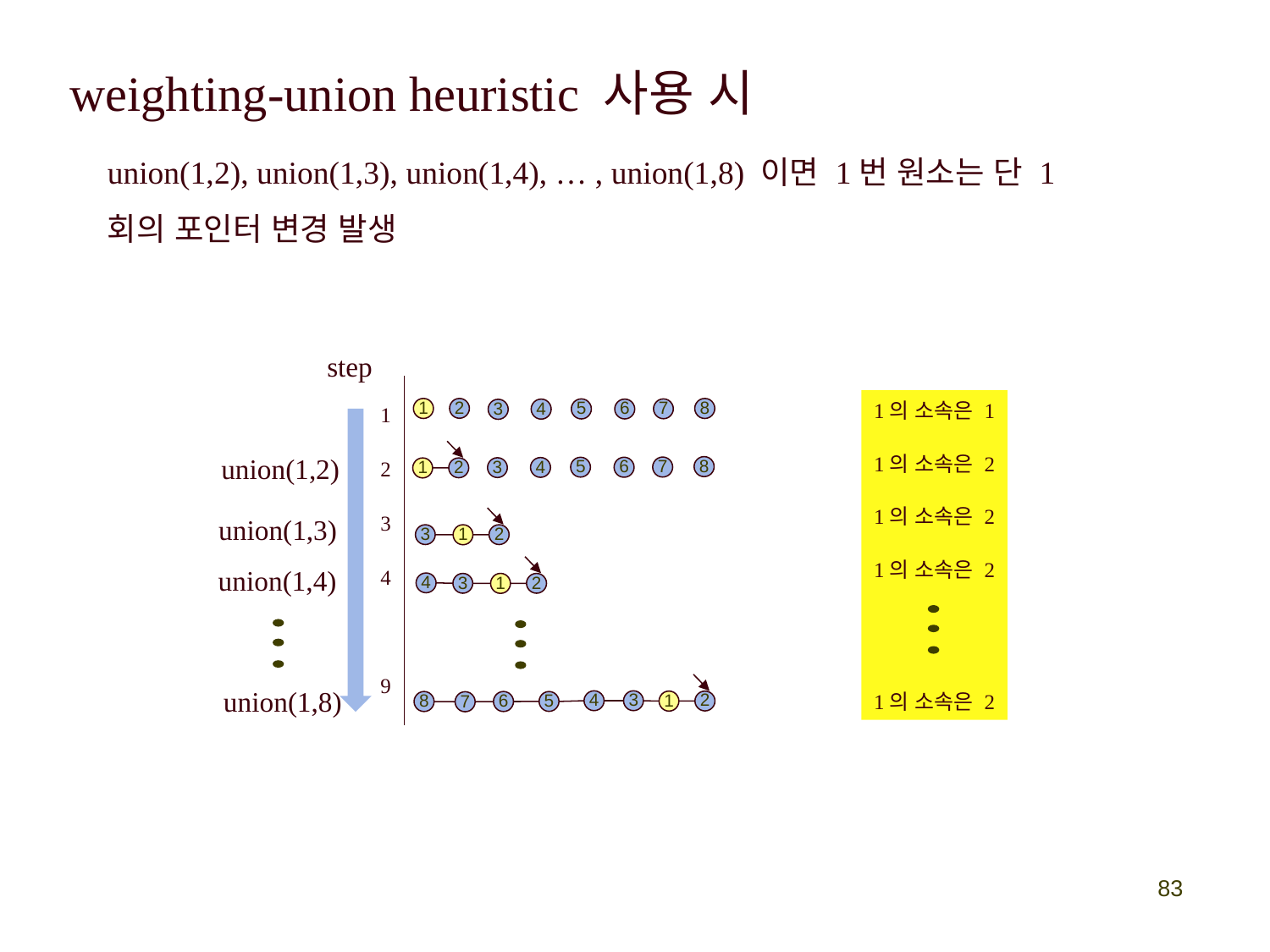

weighting-union heuristic 사용 시
union(1,2), union(1,3), union(1,4), … , union(1,8) 이면 1번 원소는 단 1회의 포인터 변경 발생
step
1의 소속은 1

1의 소속은 2

1의 소속은 2

1의 소속은 2

1의 소속은 2
1

2

3

4

9
1
2
8
5
7
4
6
3

union(1,2)
8
7
5
6
4
3
1
2
union(1,3)
3
1
2
union(1,4)
4
3
1
2

union(1,8)
4
3
1
2
8
6
5
7
83